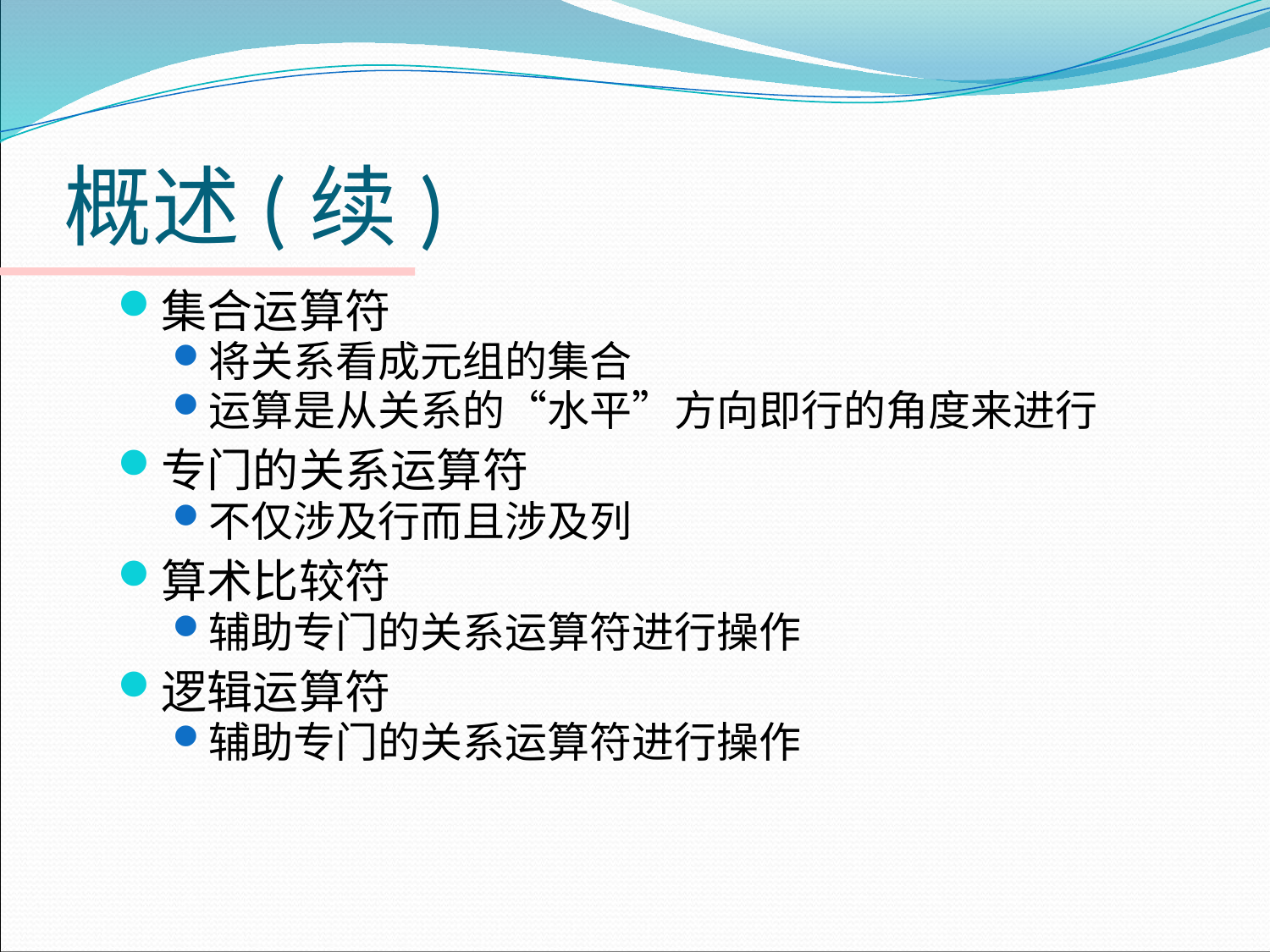

# 概述(续)
集合运算符
将关系看成元组的集合
运算是从关系的“水平”方向即行的角度来进行
专门的关系运算符
不仅涉及行而且涉及列
算术比较符
辅助专门的关系运算符进行操作
逻辑运算符
辅助专门的关系运算符进行操作

156